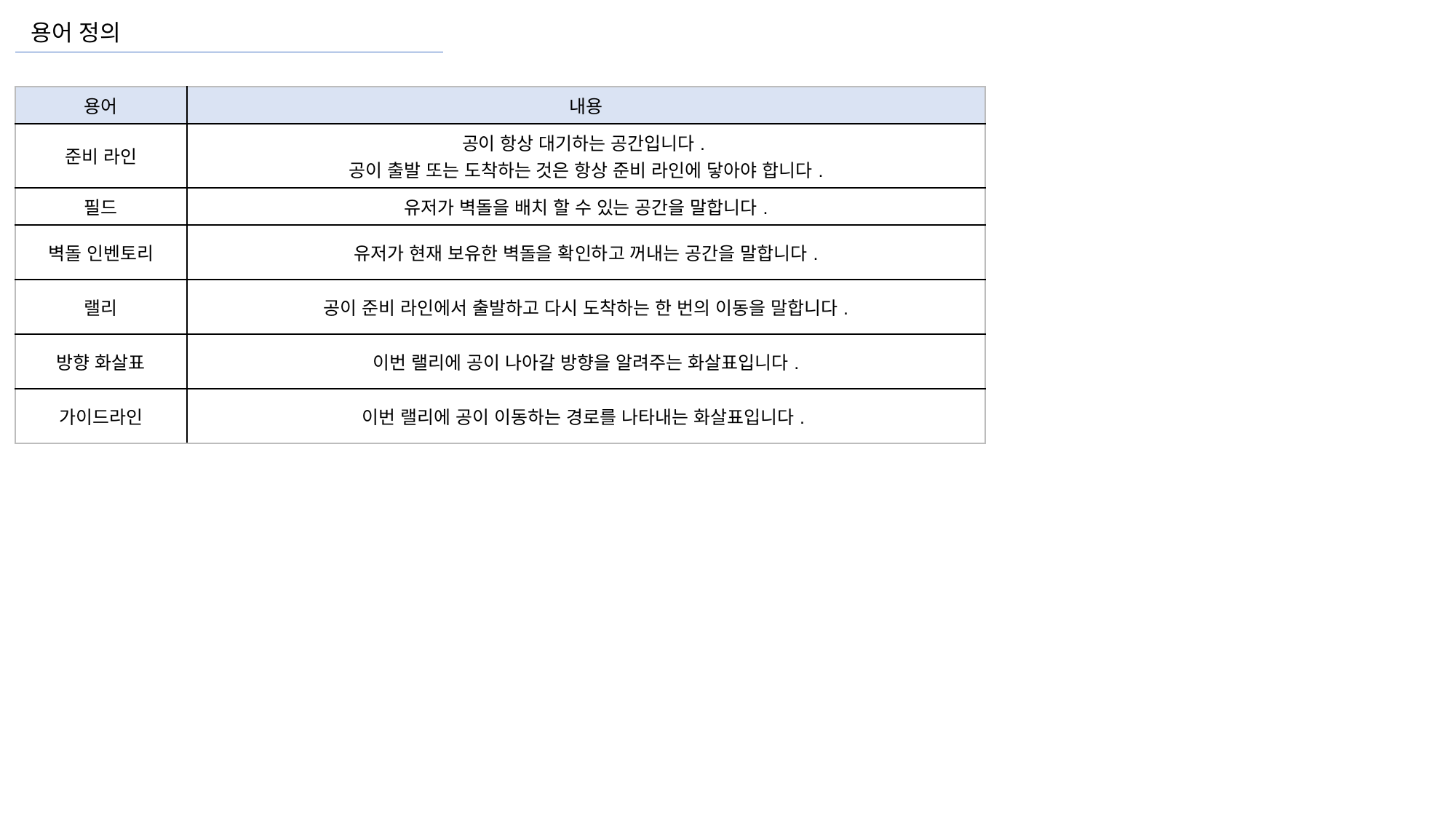

용어 정의
| 용어 | 내용 |
| --- | --- |
| 준비 라인 | 공이 항상 대기하는 공간입니다. 공이 출발 또는 도착하는 것은 항상 준비 라인에 닿아야 합니다. |
| 필드 | 유저가 벽돌을 배치 할 수 있는 공간을 말합니다. |
| 벽돌 인벤토리 | 유저가 현재 보유한 벽돌을 확인하고 꺼내는 공간을 말합니다. |
| 랠리 | 공이 준비 라인에서 출발하고 다시 도착하는 한 번의 이동을 말합니다. |
| 방향 화살표 | 이번 랠리에 공이 나아갈 방향을 알려주는 화살표입니다. |
| 가이드라인 | 이번 랠리에 공이 이동하는 경로를 나타내는 화살표입니다. |